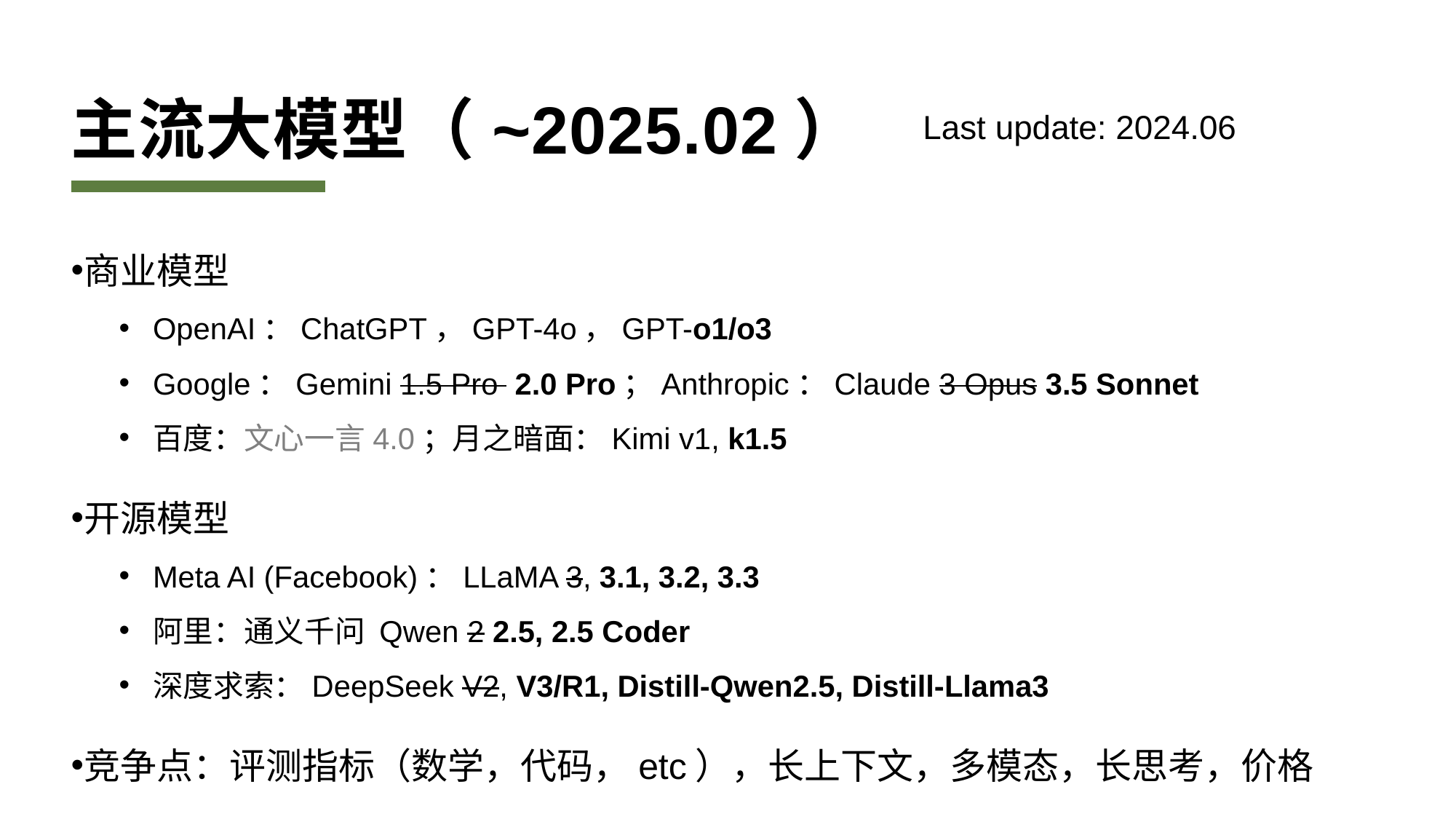

# 主流大模型（~2025.02）
Last update: 2024.06
商业模型
OpenAI：ChatGPT，GPT-4o，GPT-o1/o3
Google：Gemini 1.5 Pro  2.0 Pro；Anthropic：Claude 3 Opus 3.5 Sonnet
百度：文心一言4.0；月之暗面：Kimi v1, k1.5
开源模型
Meta AI (Facebook)：LLaMA 3, 3.1, 3.2, 3.3
阿里：通义千问 Qwen 2 2.5, 2.5 Coder
深度求索：DeepSeek V2, V3/R1, Distill-Qwen2.5, Distill-Llama3
竞争点：评测指标（数学，代码，etc），长上下文，多模态，长思考，价格